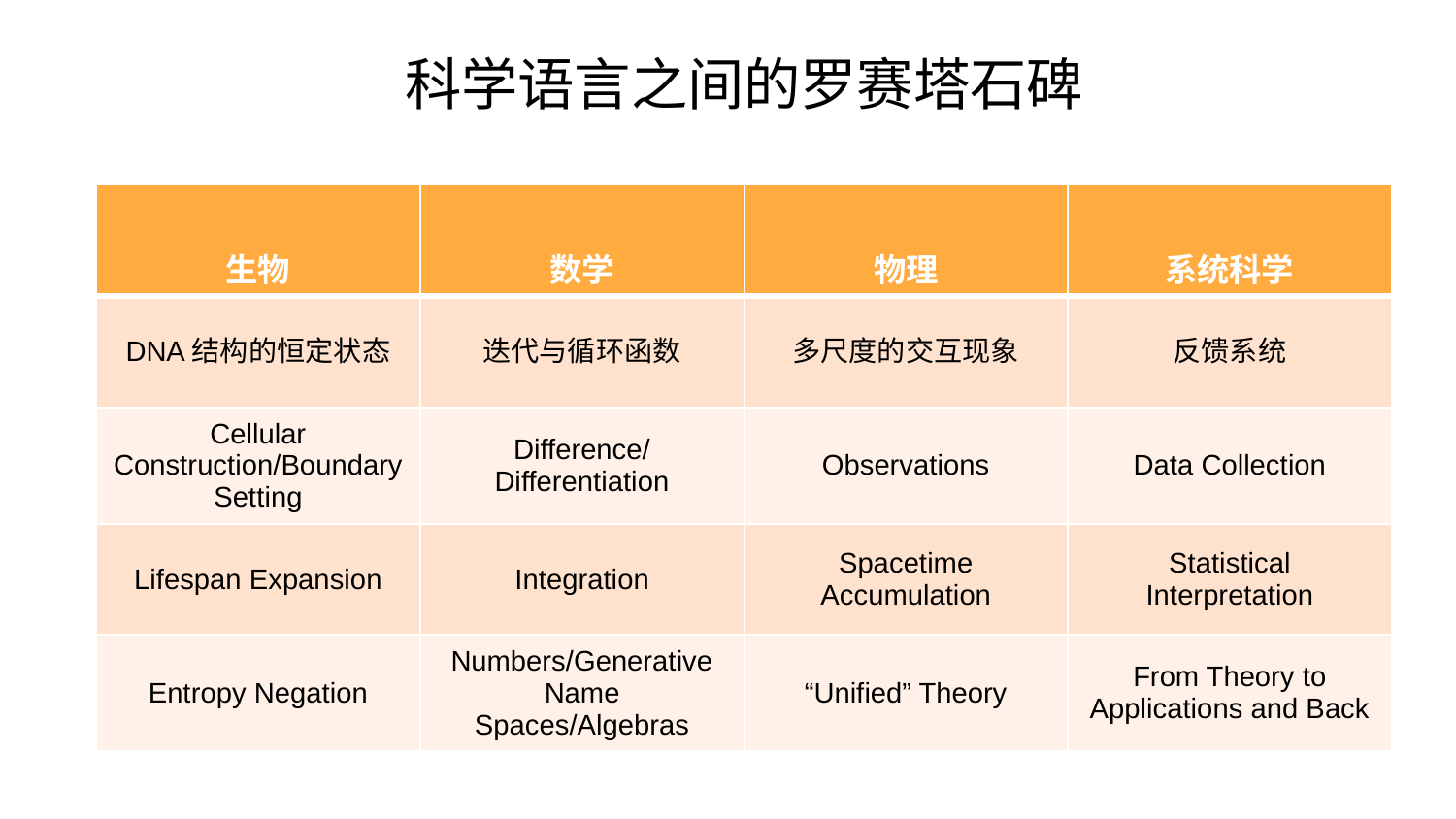

科学语言之间的罗赛塔石碑
| 生物 | 数学 | 物理 | 系统科学 |
| --- | --- | --- | --- |
| DNA结构的恒定状态 | 迭代与循环函数 | 多尺度的交互现象 | 反馈系统 |
| Cellular Construction/Boundary Setting | Difference/Differentiation | Observations | Data Collection |
| Lifespan Expansion | Integration | Spacetime Accumulation | Statistical Interpretation |
| Entropy Negation | Numbers/Generative Name Spaces/Algebras | “Unified” Theory | From Theory to Applications and Back |